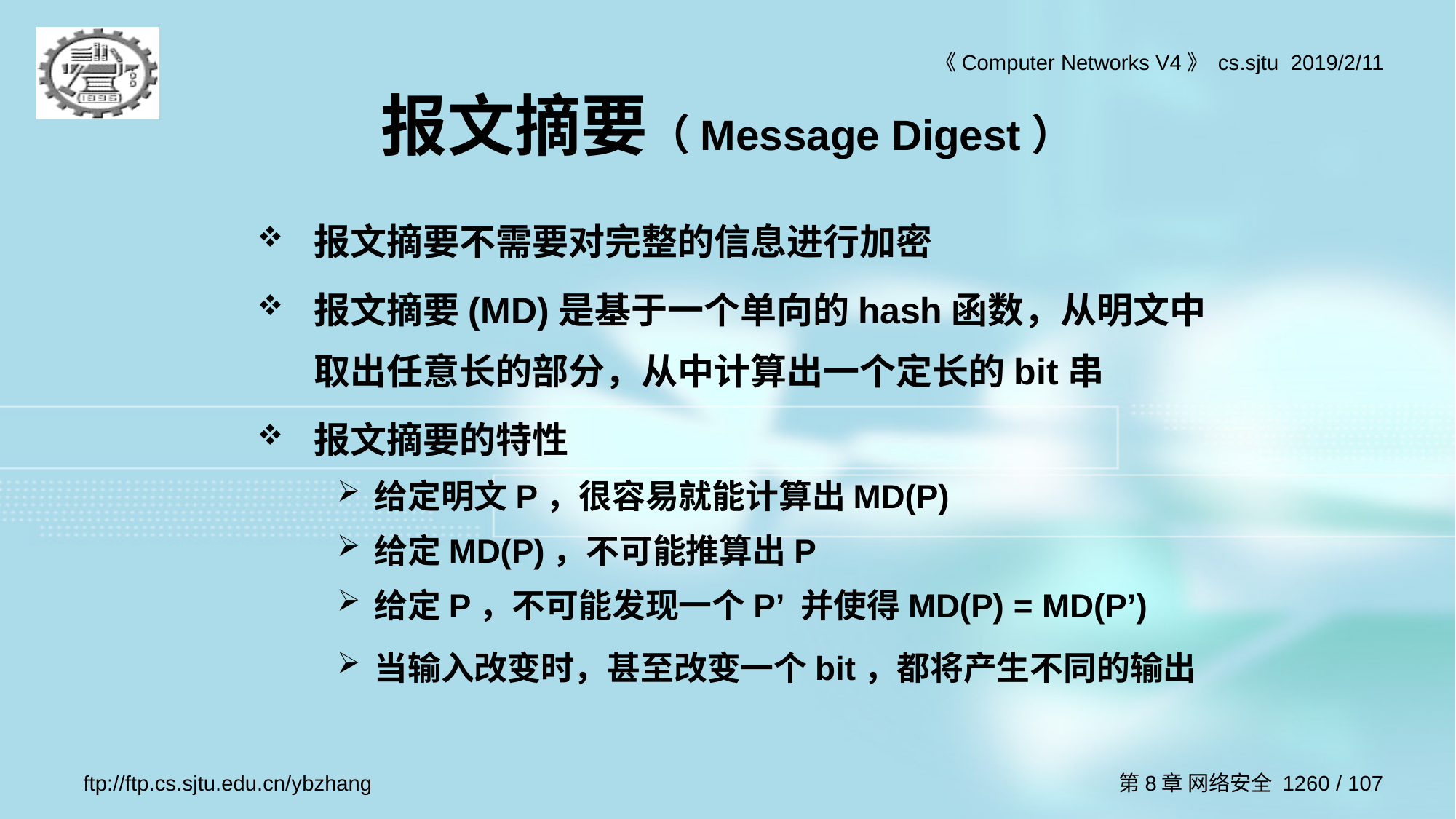

# 报文摘要（Message Digest）
报文摘要不需要对完整的信息进行加密
报文摘要(MD)是基于一个单向的hash函数，从明文中取出任意长的部分，从中计算出一个定长的bit串
报文摘要的特性
给定明文P，很容易就能计算出MD(P)
给定MD(P)，不可能推算出P
给定P，不可能发现一个P’ 并使得MD(P) = MD(P’)
当输入改变时，甚至改变一个bit，都将产生不同的输出